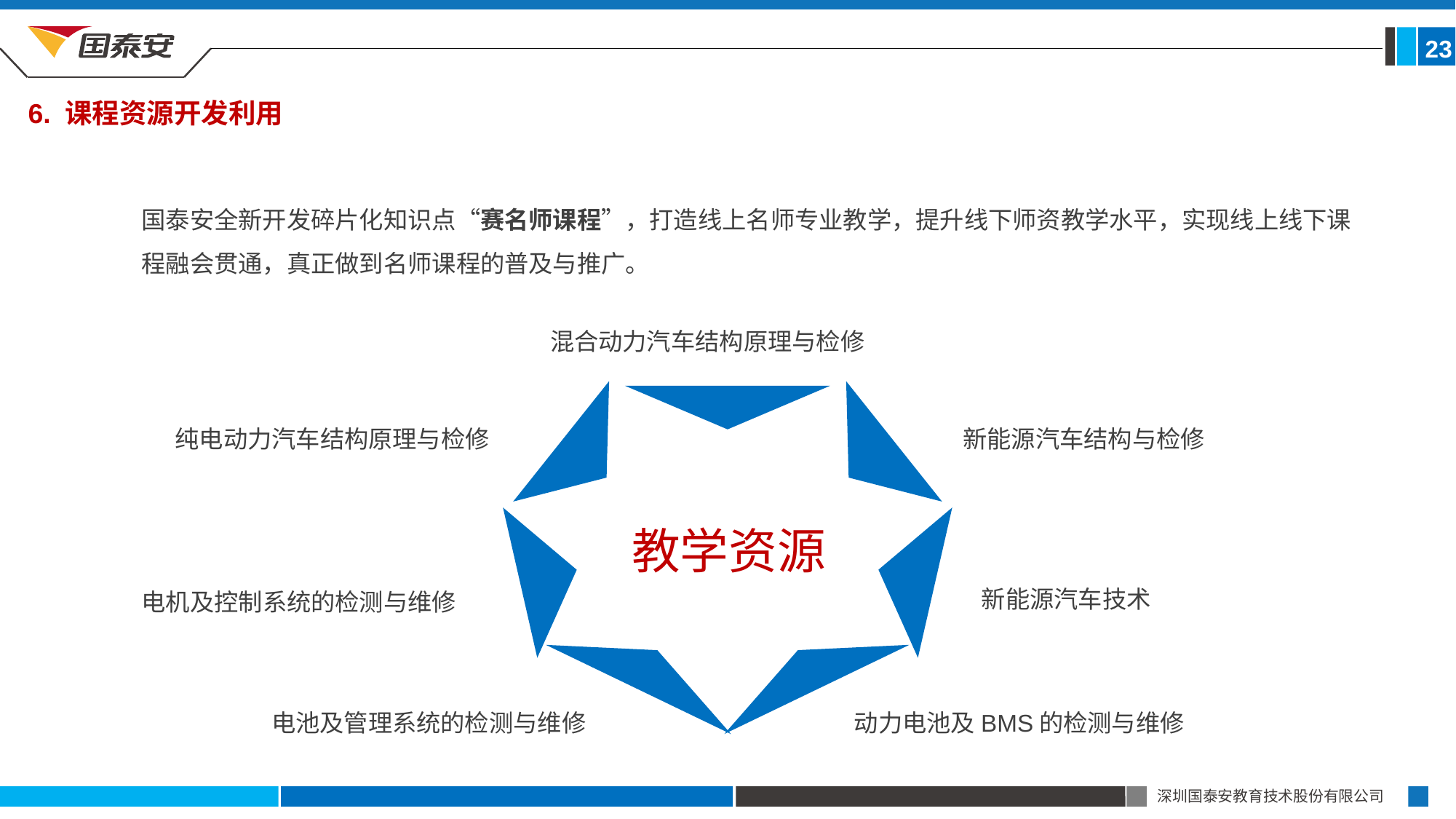

23
6. 课程资源开发利用
国泰安全新开发碎片化知识点“赛名师课程”，打造线上名师专业教学，提升线下师资教学水平，实现线上线下课程融会贯通，真正做到名师课程的普及与推广。
混合动力汽车结构原理与检修

纯电动力汽车结构原理与检修
新能源汽车结构与检修

教学资源

电机及控制系统的检测与维修
新能源汽车技术

电池及管理系统的检测与维修
动力电池及BMS的检测与维修